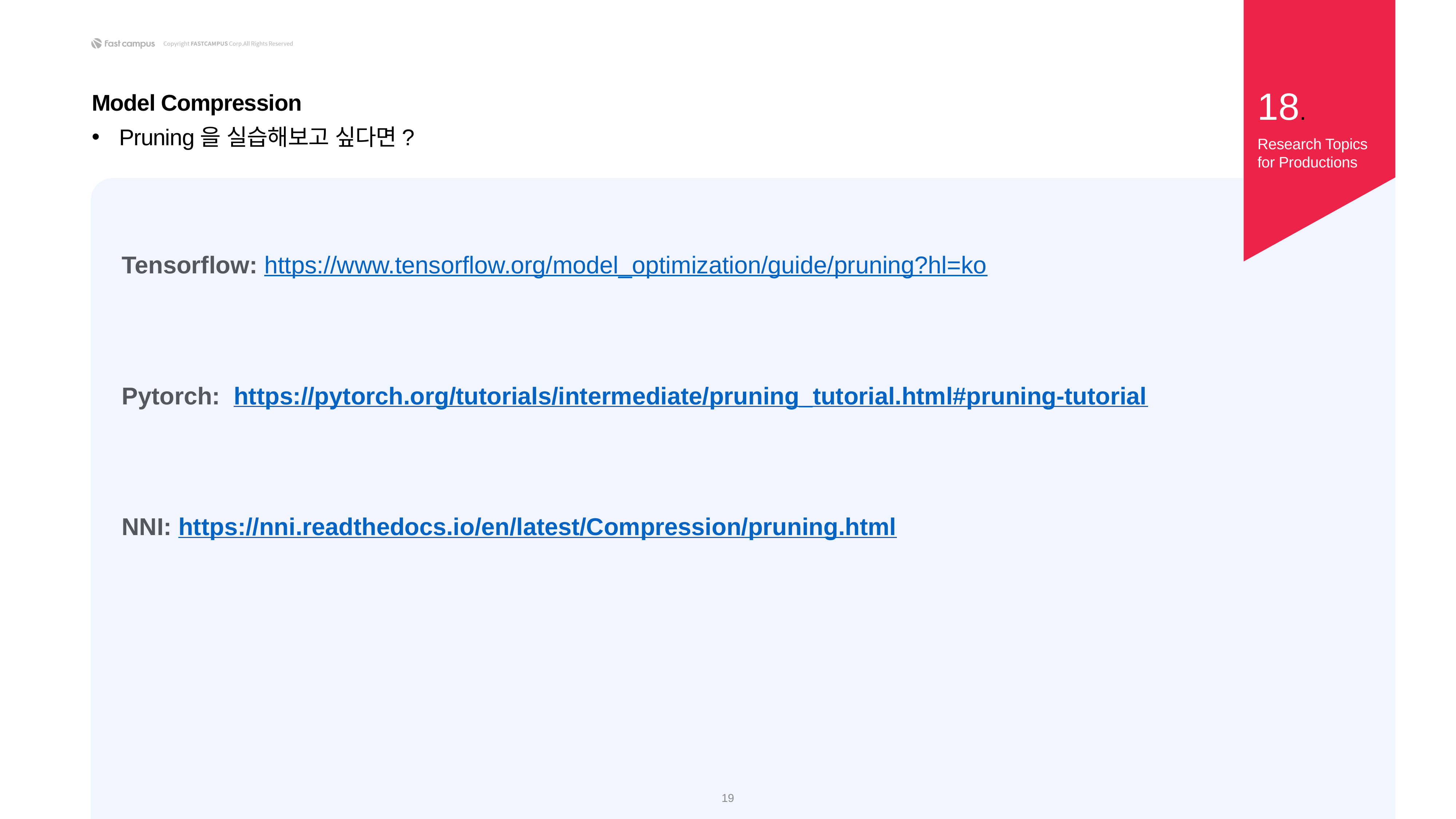

18.
Model Compression
Pruning을 실습해보고 싶다면?
Research Topics
for Productions
Tensorflow: https://www.tensorflow.org/model_optimization/guide/pruning?hl=ko

Pytorch:  https://pytorch.org/tutorials/intermediate/pruning_tutorial.html#pruning-tutorial

NNI: https://nni.readthedocs.io/en/latest/Compression/pruning.html

19